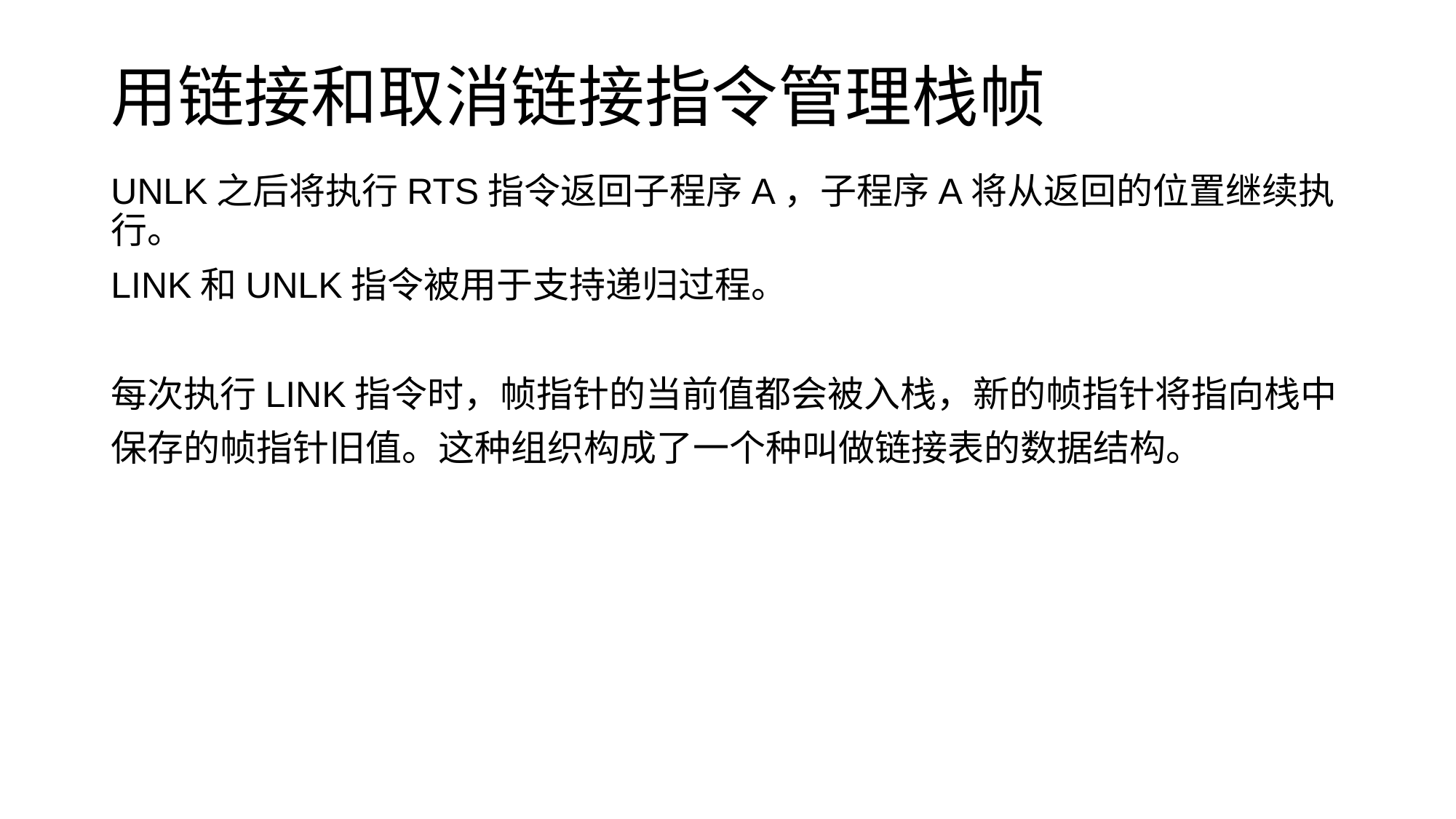

# 用链接和取消链接指令管理栈帧
UNLK之后将执行RTS指令返回子程序A，子程序A将从返回的位置继续执行。
LINK和UNLK指令被用于支持递归过程。

每次执行LINK指令时，帧指针的当前值都会被入栈，新的帧指针将指向栈中
保存的帧指针旧值。这种组织构成了一个种叫做链接表的数据结构。